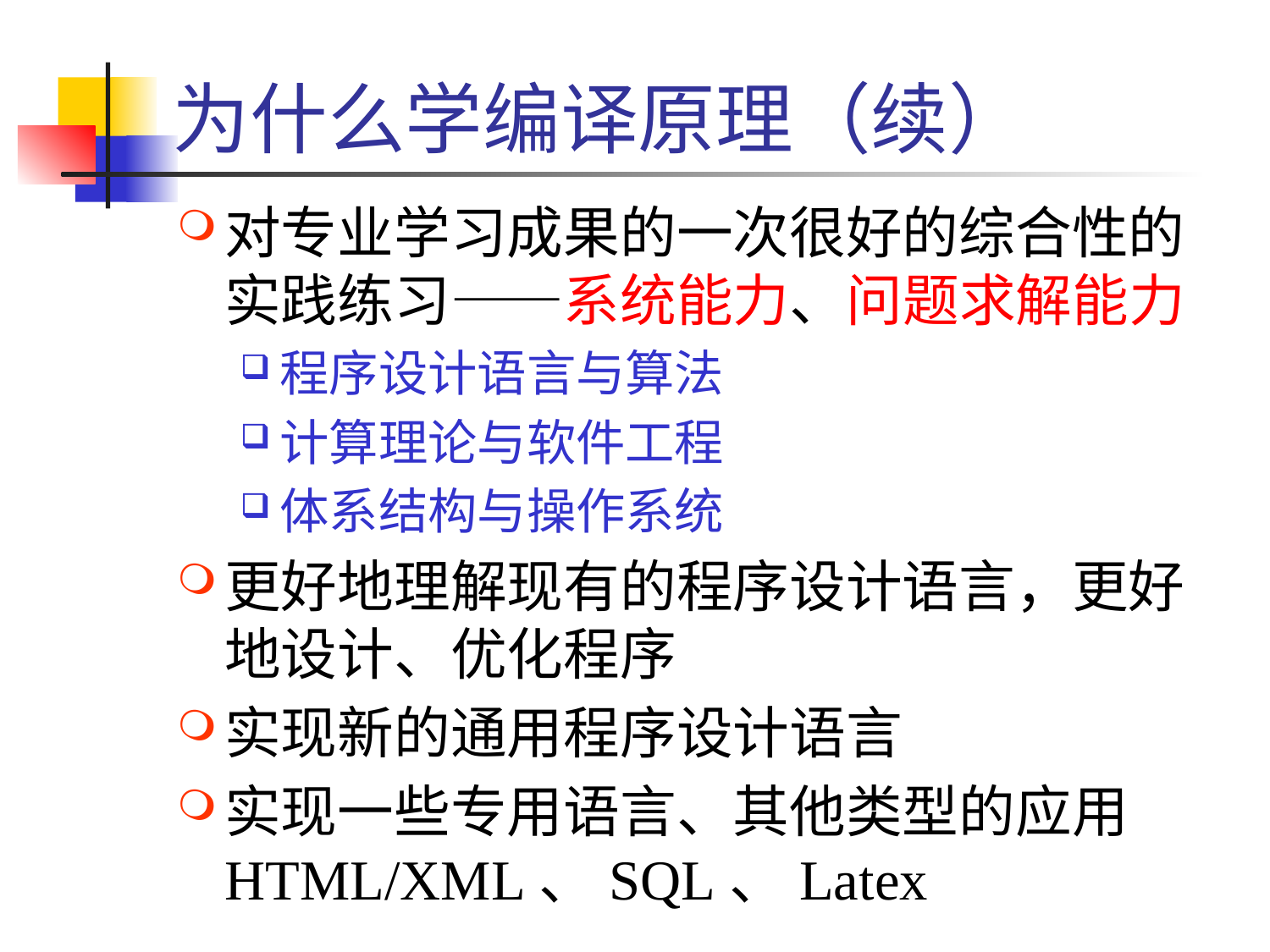

# 为什么学编译原理（续）
对专业学习成果的一次很好的综合性的实践练习——系统能力、问题求解能力
程序设计语言与算法
计算理论与软件工程
体系结构与操作系统
更好地理解现有的程序设计语言，更好地设计、优化程序
实现新的通用程序设计语言
实现一些专用语言、其他类型的应用
HTML/XML、SQL、Latex